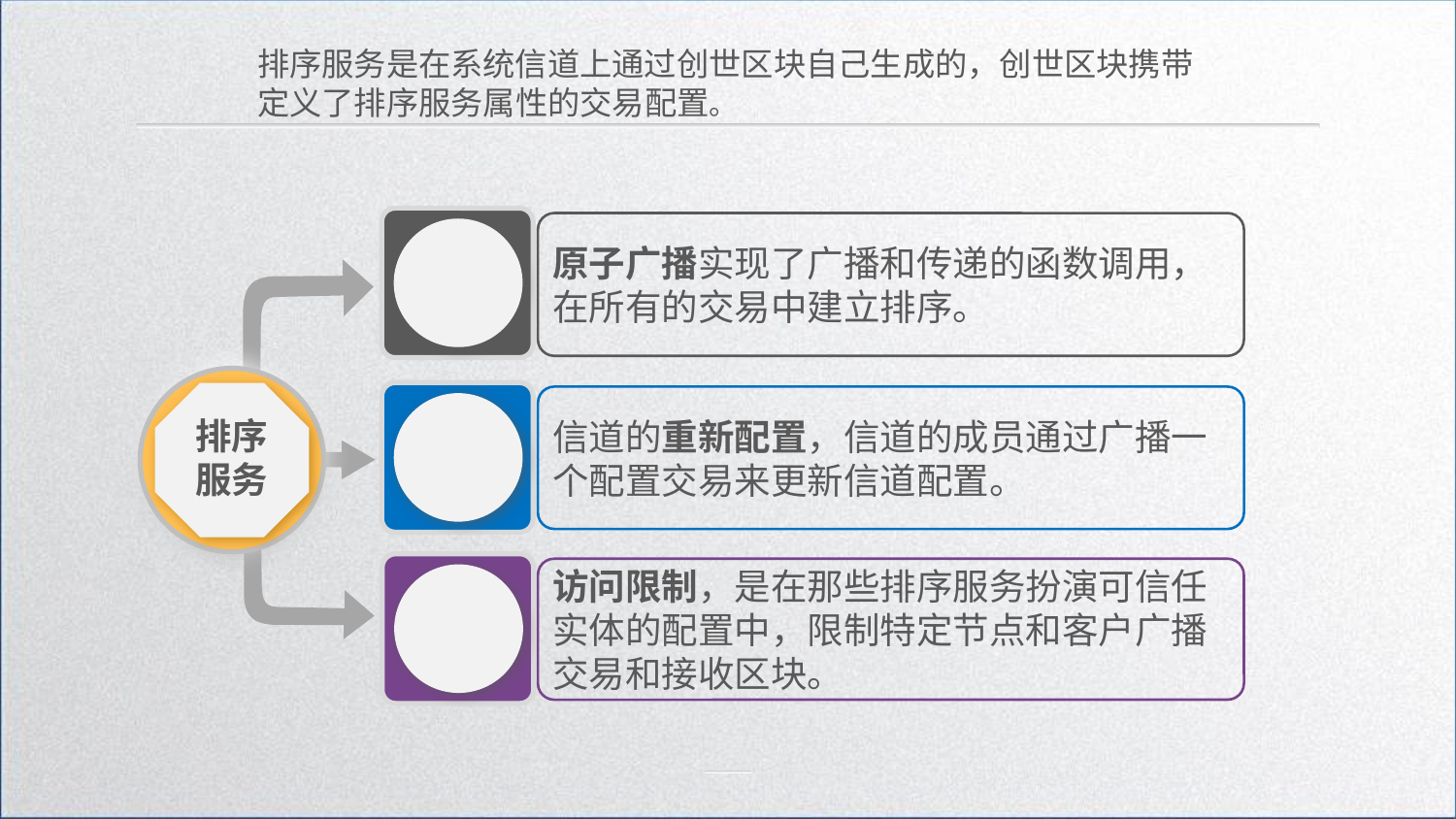

排序服务是在系统信道上通过创世区块自己生成的，创世区块携带定义了排序服务属性的交易配置。

原子广播实现了广播和传递的函数调用，在所有的交易中建立排序。

信道的重新配置，信道的成员通过广播一个配置交易来更新信道配置。

排序服务

访问限制，是在那些排序服务扮演可信任实体的配置中，限制特定节点和客户广播交易和接收区块。